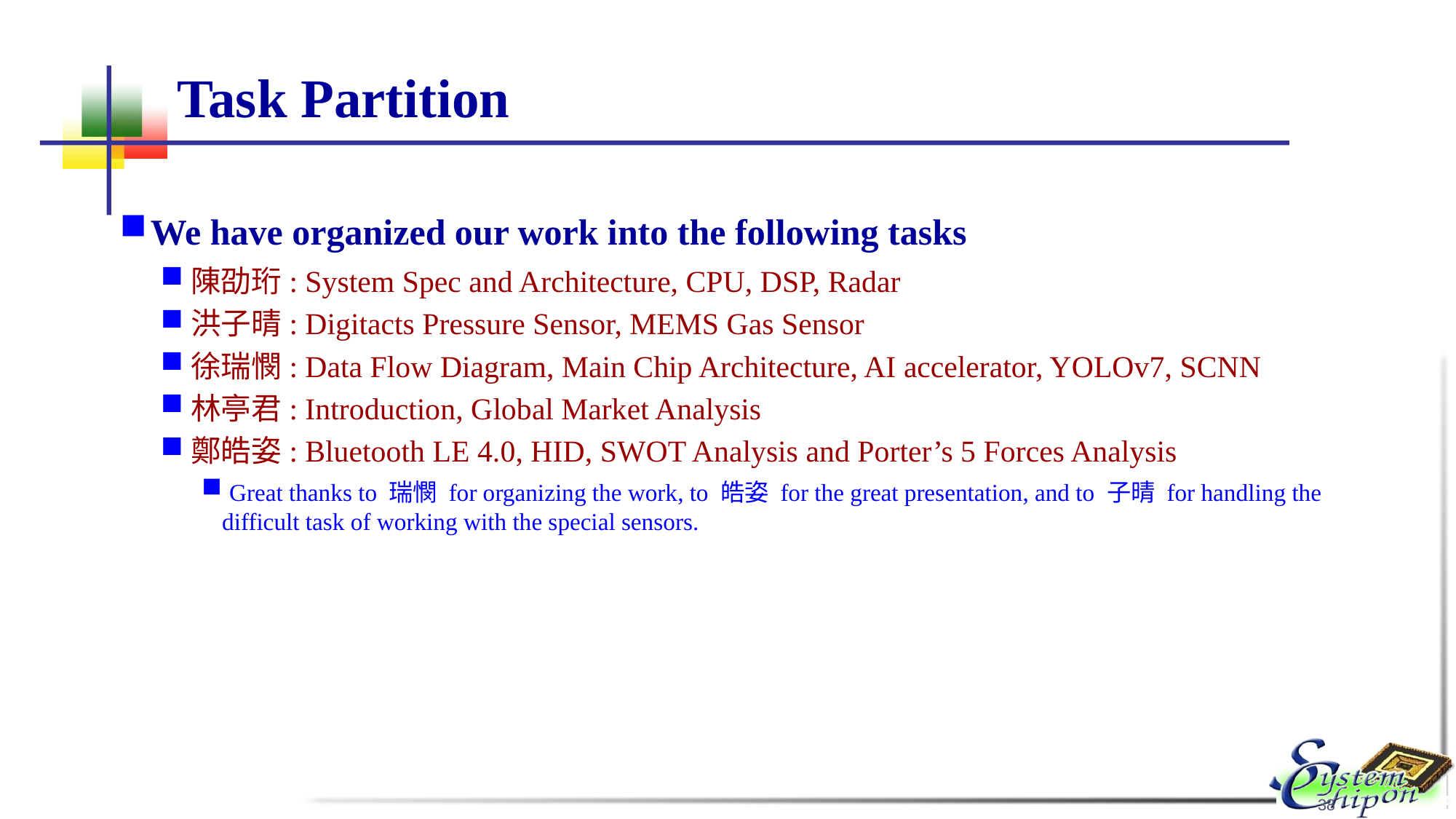

# Task Partition
We have organized our work into the following tasks
陳劭珩: System Spec and Architecture, CPU, DSP, Radar
洪子晴: Digitacts Pressure Sensor, MEMS Gas Sensor
徐瑞憫: Data Flow Diagram, Main Chip Architecture, AI accelerator, YOLOv7, SCNN
林亭君: Introduction, Global Market Analysis
鄭皓姿: Bluetooth LE 4.0, HID, SWOT Analysis and Porter’s 5 Forces Analysis
 Great thanks to 瑞憫 for organizing the work, to 皓姿 for the great presentation, and to 子晴 for handling the difficult task of working with the special sensors.
38